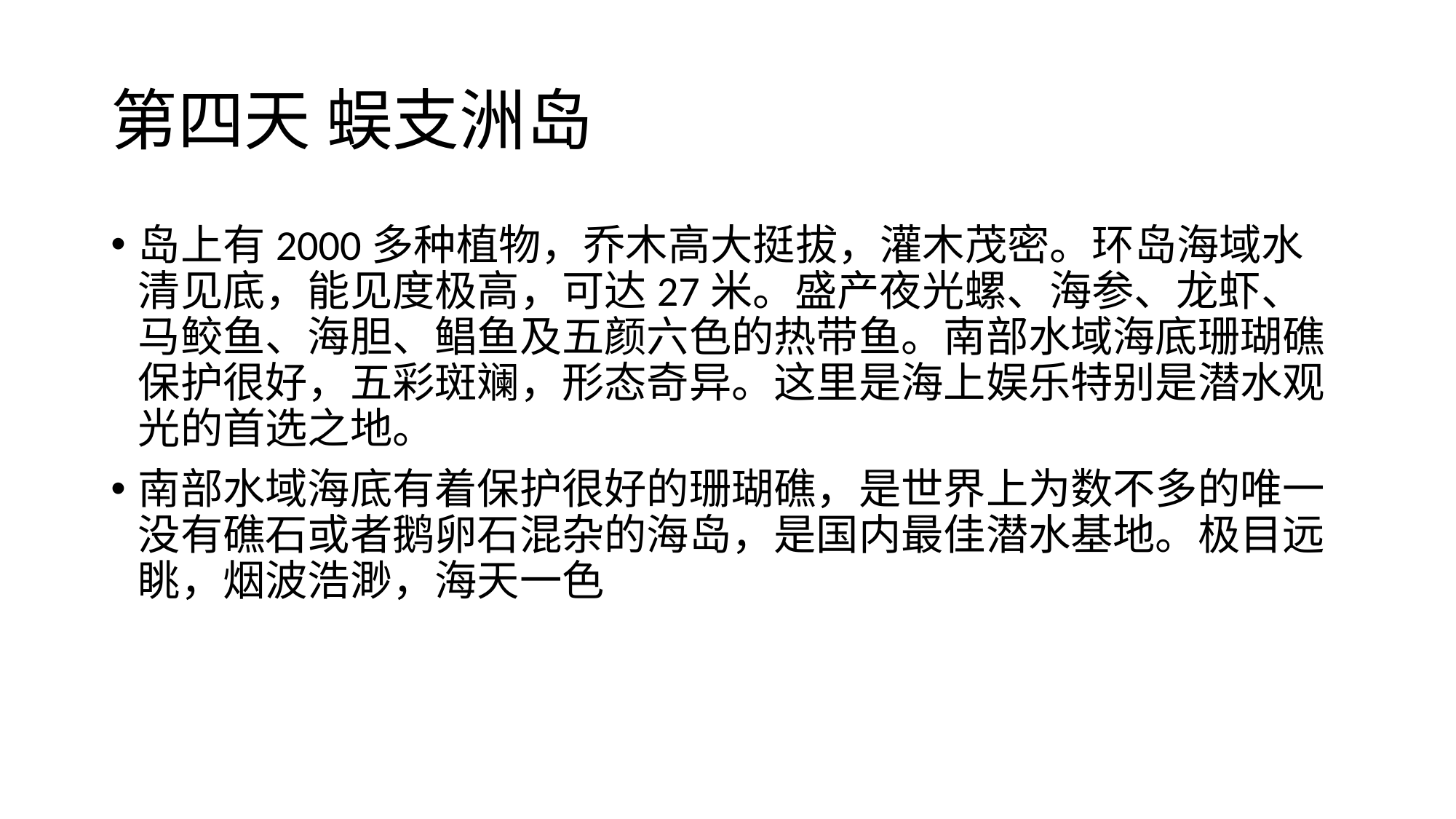

# 第四天 蜈支洲岛
岛上有2000多种植物，乔木高大挺拔，灌木茂密。环岛海域水清见底，能见度极高，可达27米。盛产夜光螺、海参、龙虾、马鲛鱼、海胆、鲳鱼及五颜六色的热带鱼。南部水域海底珊瑚礁保护很好，五彩斑斓，形态奇异。这里是海上娱乐特别是潜水观光的首选之地。
南部水域海底有着保护很好的珊瑚礁，是世界上为数不多的唯一没有礁石或者鹅卵石混杂的海岛，是国内最佳潜水基地。极目远眺，烟波浩渺，海天一色